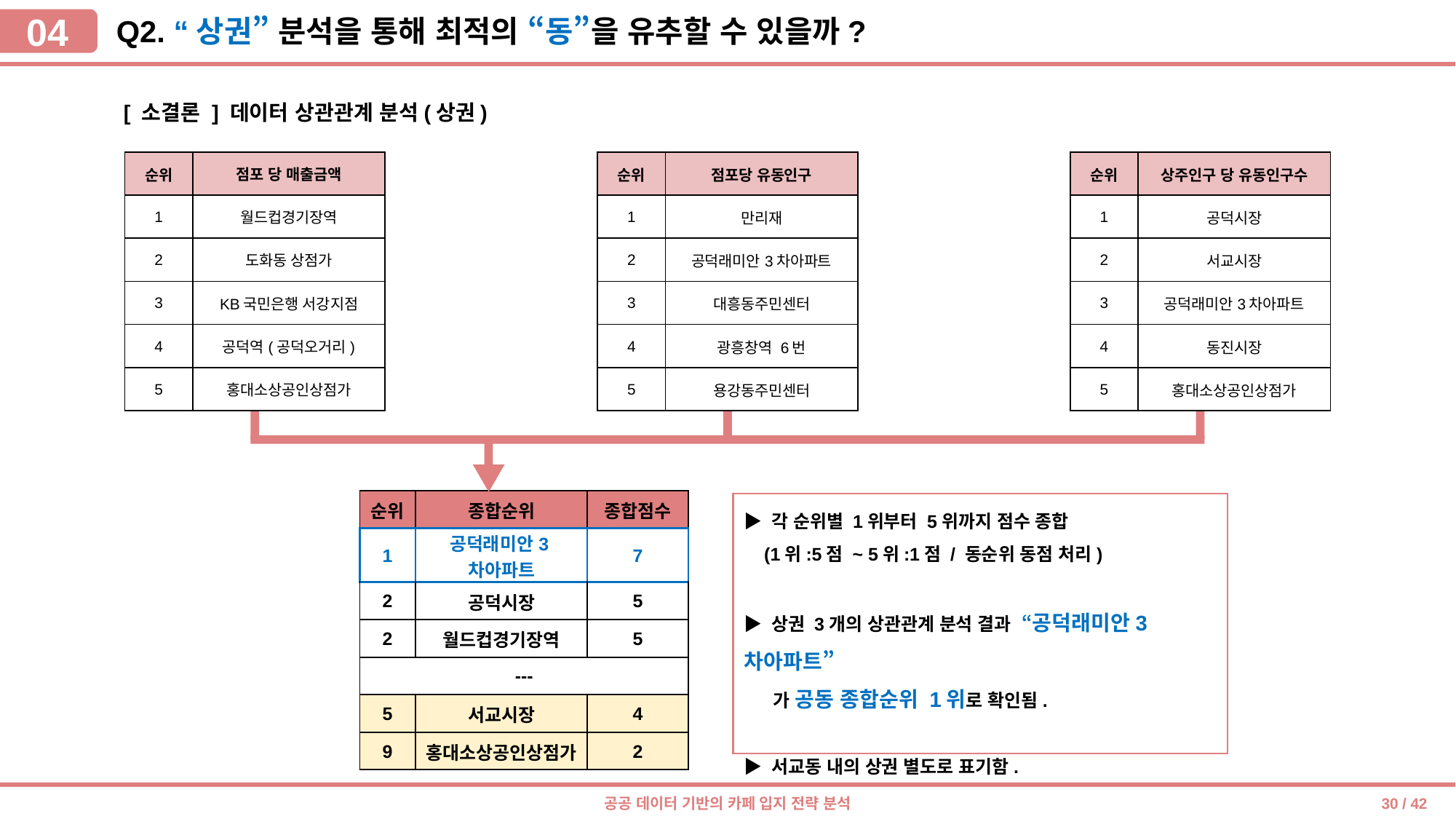

04
Q2. “상권” 분석을 통해 최적의 “동”을 유추할 수 있을까?
`
 [ 소결론 ] 데이터 상관관계 분석(상권)
| 순위 | 점포 당 매출금액 |
| --- | --- |
| 1 | 월드컵경기장역 |
| 2 | 도화동 상점가 |
| 3 | KB국민은행 서강지점 |
| 4 | 공덕역(공덕오거리) |
| 5 | 홍대소상공인상점가 |
| 순위 | 점포당 유동인구 |
| --- | --- |
| 1 | 만리재 |
| 2 | 공덕래미안3차아파트 |
| 3 | 대흥동주민센터 |
| 4 | 광흥창역 6번 |
| 5 | 용강동주민센터 |
| 순위 | 상주인구 당 유동인구수 |
| --- | --- |
| 1 | 공덕시장 |
| 2 | 서교시장 |
| 3 | 공덕래미안3차아파트 |
| 4 | 동진시장 |
| 5 | 홍대소상공인상점가 |

| 순위 | 종합순위 | 종합점수 |
| --- | --- | --- |
| 1 | 공덕래미안3차아파트 | 7 |
| 2 | 공덕시장 | 5 |
| 2 | 월드컵경기장역 | 5 |
| --- | --- |  |
| 5 | 서교시장 | 4 |
| 9 | 홍대소상공인상점가 | 2 |
▶ 각 순위별 1위부터 5위까지 점수 종합
    (1위:5점 ~ 5위:1점 / 동순위 동점 처리)

▶ 상권 3개의 상관관계 분석 결과  “공덕래미안3차아파트”
    가 공동 종합순위 1위로 확인됨.

▶ 서교동 내의 상권 별도로 표기함.

`